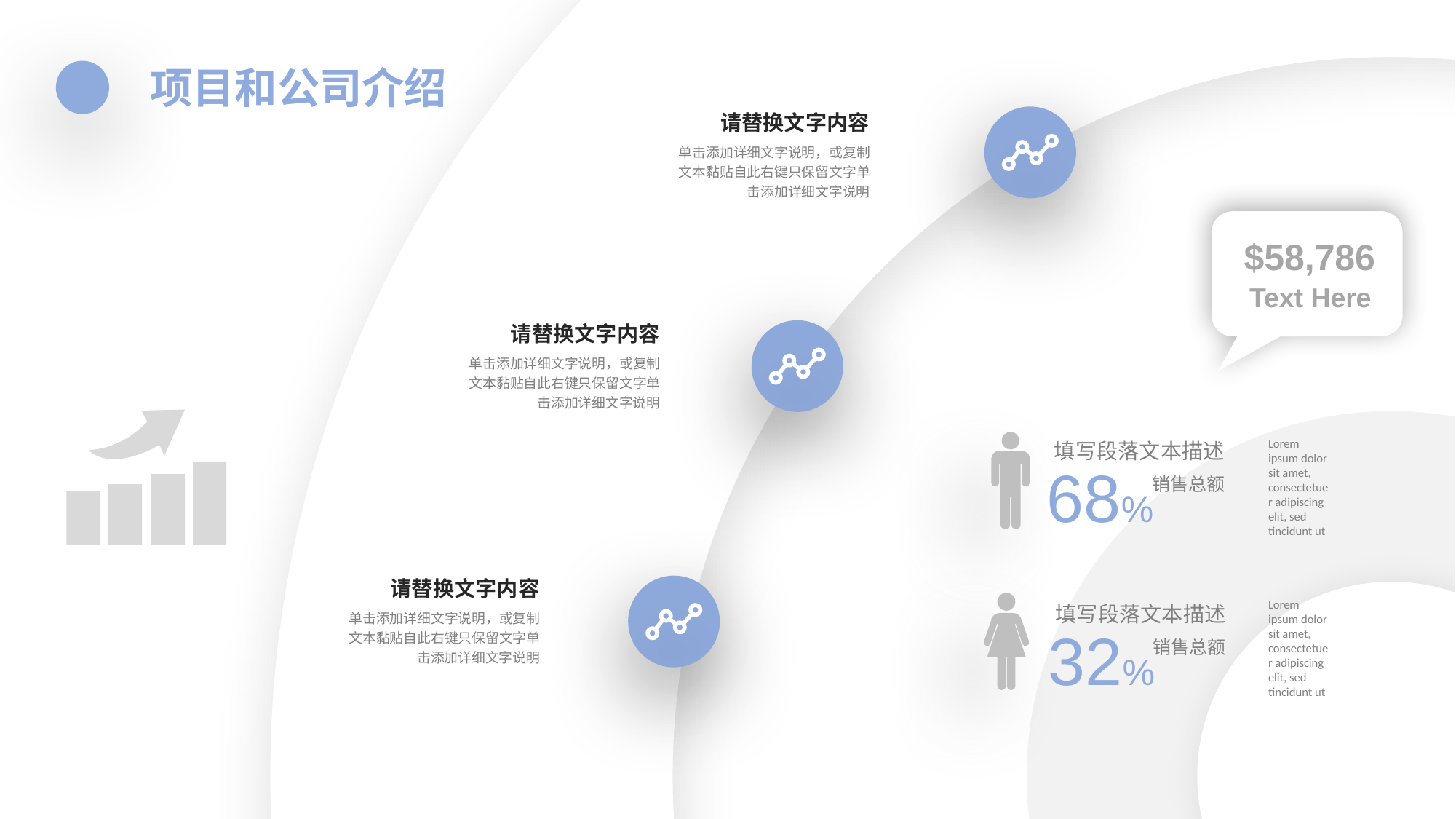

项目和公司介绍

请替换文字内容
单击添加详细文字说明，或复制文本黏贴自此右键只保留文字单击添加详细文字说明

$58,786
Text Here

请替换文字内容
单击添加详细文字说明，或复制文本黏贴自此右键只保留文字单击添加详细文字说明

Lorem ipsum dolor sit amet, consectetuer adipiscing elit, sed tincidunt ut

填写段落文本描述
68%
销售总额
请替换文字内容

Lorem ipsum dolor sit amet, consectetuer adipiscing elit, sed tincidunt ut

填写段落文本描述
单击添加详细文字说明，或复制文本黏贴自此右键只保留文字单击添加详细文字说明
32%
销售总额